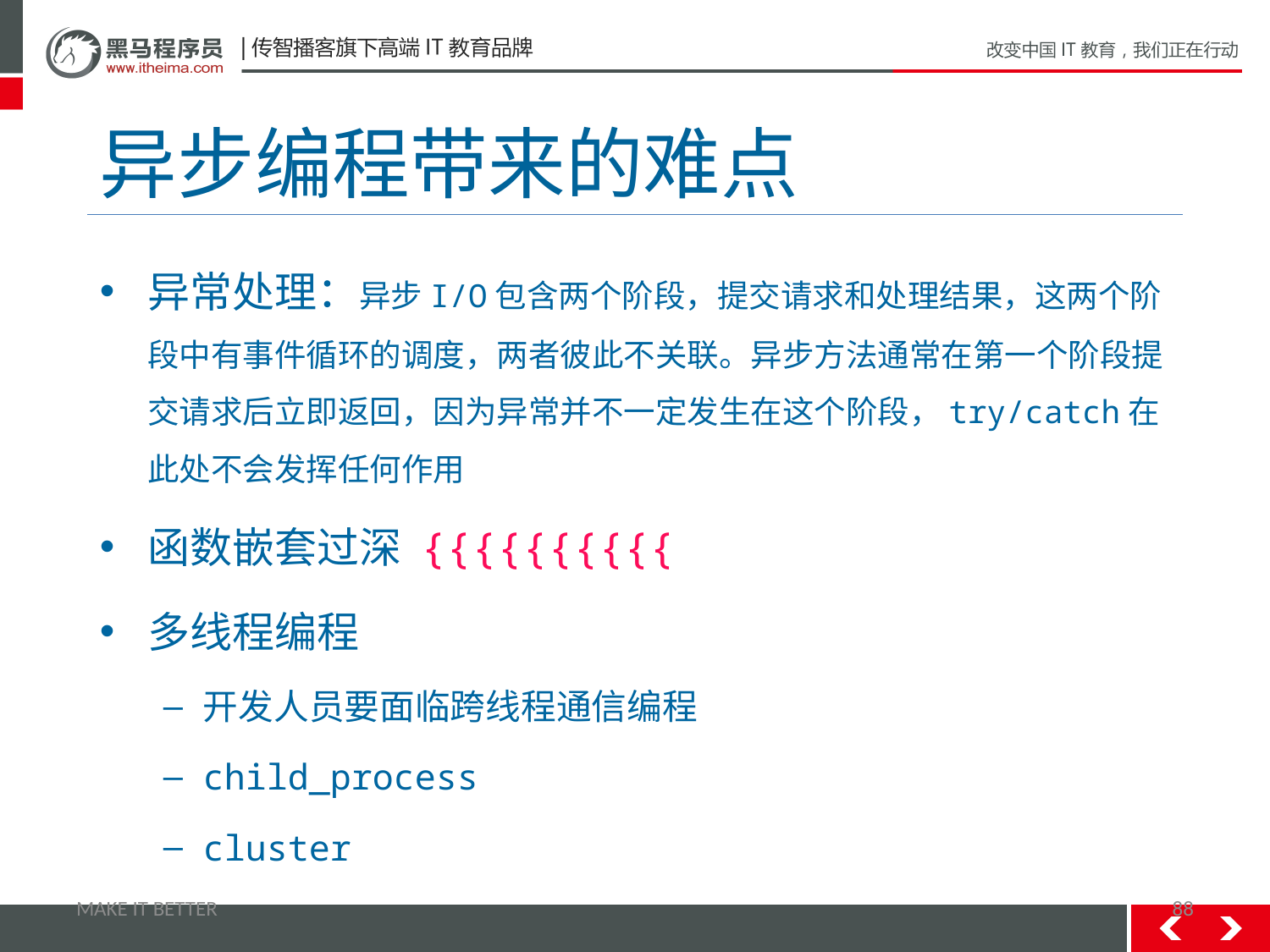

# 异步编程带来的难点
异常处理：异步I/O包含两个阶段，提交请求和处理结果，这两个阶段中有事件循环的调度，两者彼此不关联。异步方法通常在第一个阶段提交请求后立即返回，因为异常并不一定发生在这个阶段，try/catch在此处不会发挥任何作用
函数嵌套过深 {{{{{{{{{{
多线程编程
开发人员要面临跨线程通信编程
child_process
cluster
MAKE IT BETTER
88